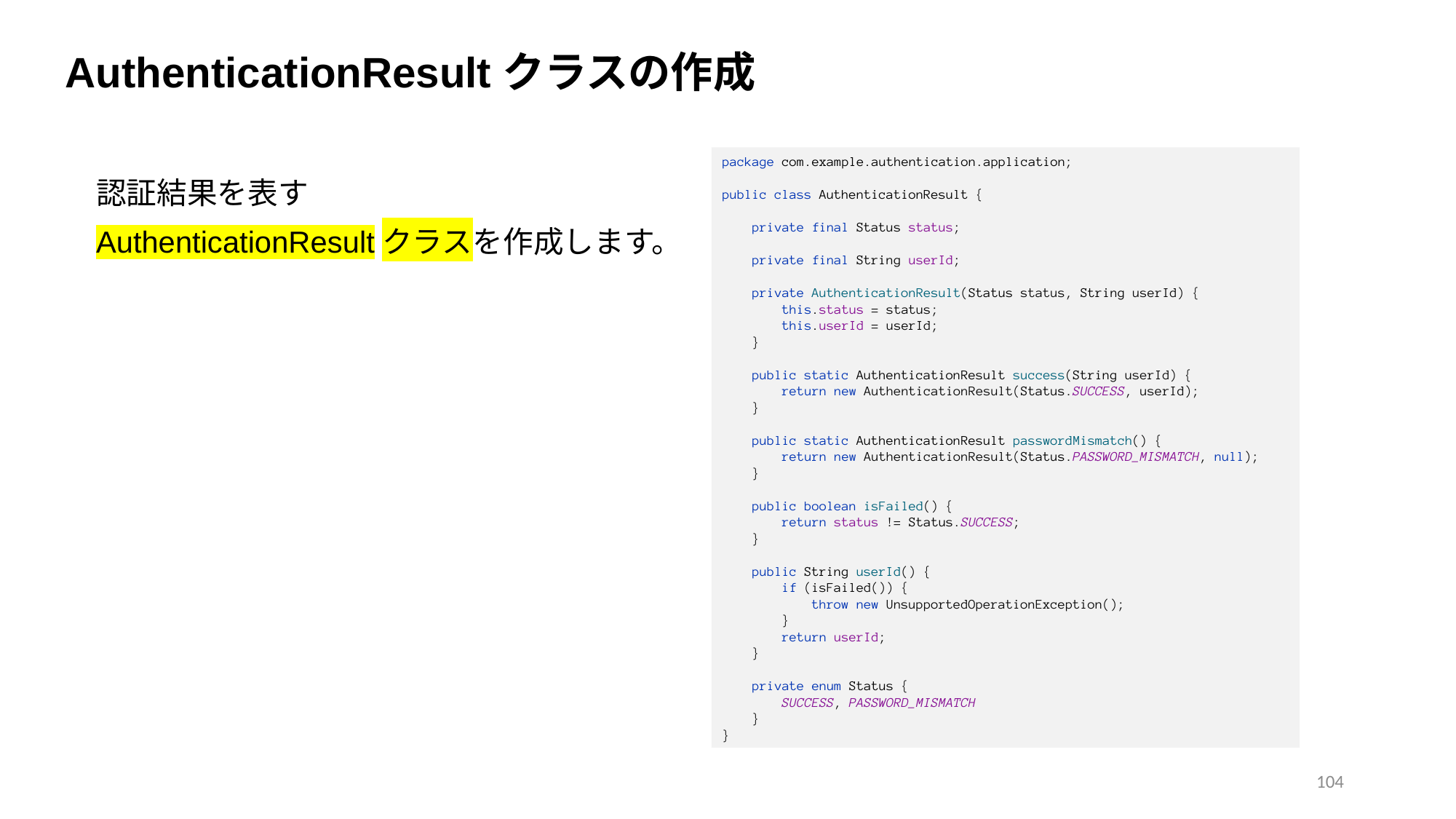

AuthenticationResultクラスの作成
package com.example.authentication.application;
public class AuthenticationResult {
    private final Status status;
    private final String userId;
    private AuthenticationResult(Status status, String userId) {
        this.status = status;
        this.userId = userId;
    }
    public static AuthenticationResult success(String userId) {
        return new AuthenticationResult(Status.SUCCESS, userId);
    }
    public static AuthenticationResult passwordMismatch() {
        return new AuthenticationResult(Status.PASSWORD_MISMATCH, null);
    }
    public boolean isFailed() {
        return status != Status.SUCCESS;
    }
    public String userId() {
        if (isFailed()) {
            throw new UnsupportedOperationException();
        }
        return userId;
    }
    private enum Status {
        SUCCESS, PASSWORD_MISMATCH
    }
}
認証結果を表す
AuthenticationResultクラスを作成します。
104